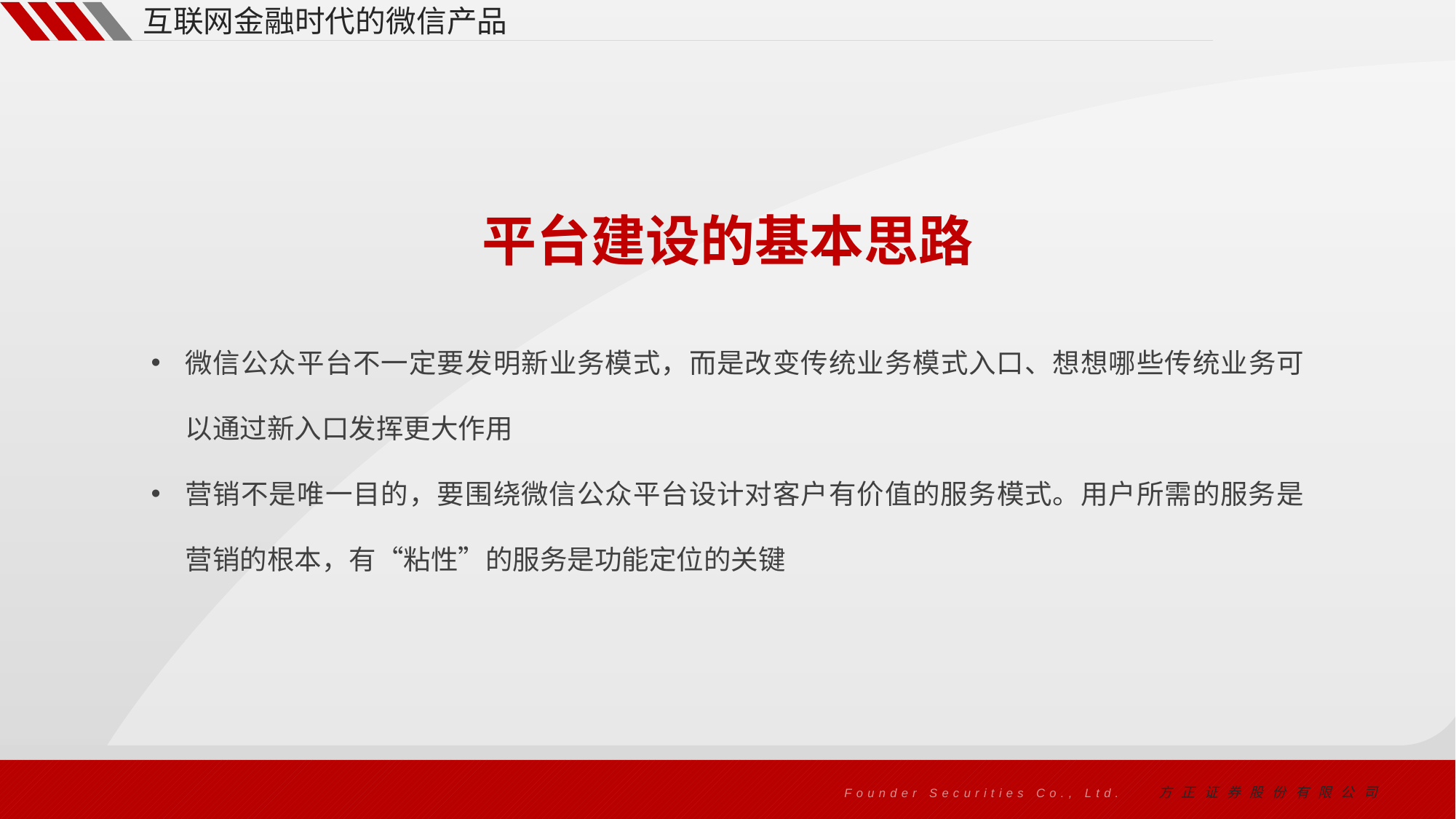

互联网金融时代的微信产品
平台建设的基本思路
微信公众平台不一定要发明新业务模式，而是改变传统业务模式入口、想想哪些传统业务可以通过新入口发挥更大作用
营销不是唯一目的，要围绕微信公众平台设计对客户有价值的服务模式。用户所需的服务是营销的根本，有“粘性”的服务是功能定位的关键